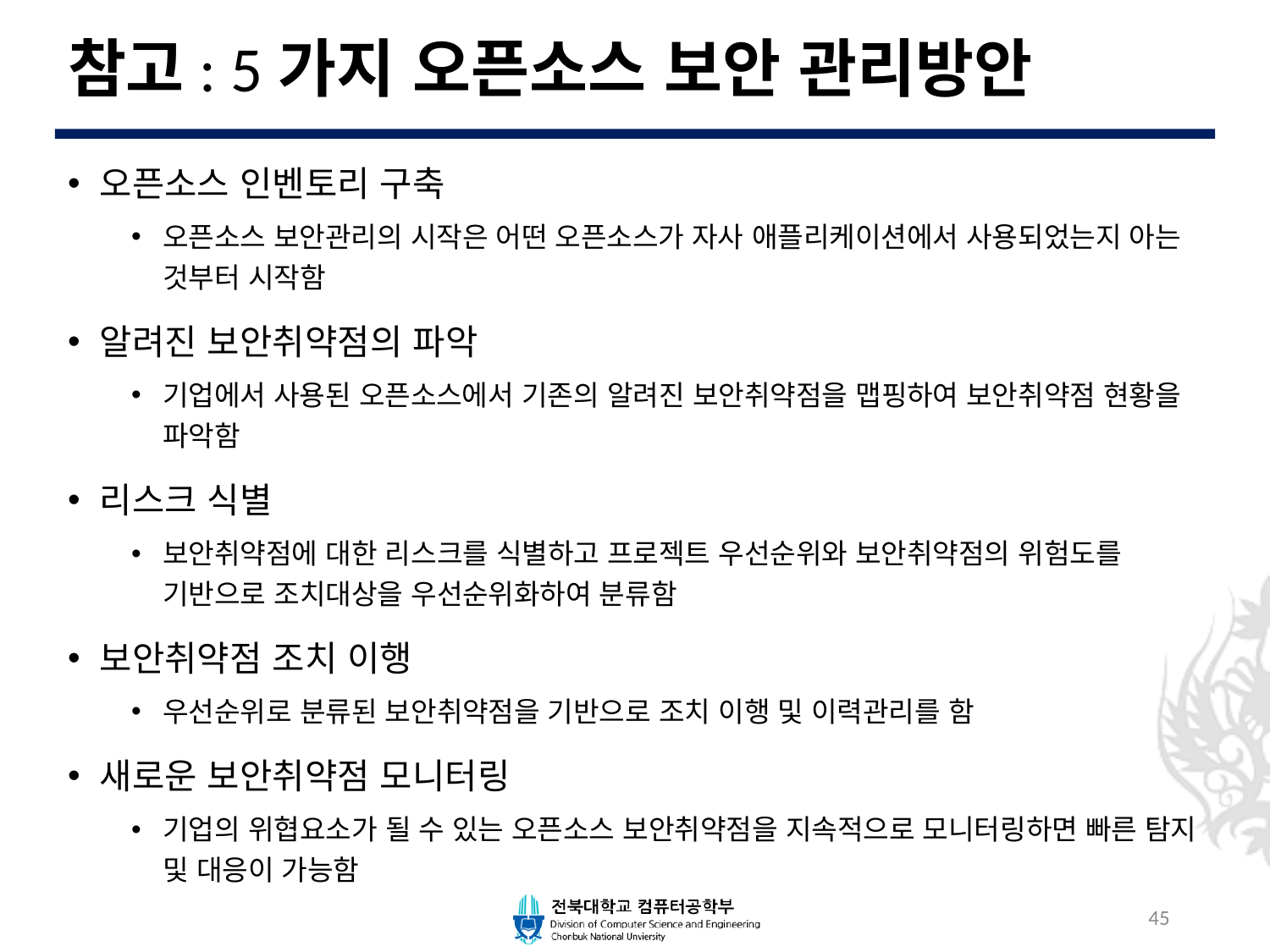

# 참고: 5가지 오픈소스 보안 관리방안
오픈소스 인벤토리 구축
오픈소스 보안관리의 시작은 어떤 오픈소스가 자사 애플리케이션에서 사용되었는지 아는 것부터 시작함
알려진 보안취약점의 파악
기업에서 사용된 오픈소스에서 기존의 알려진 보안취약점을 맵핑하여 보안취약점 현황을 파악함
리스크 식별
보안취약점에 대한 리스크를 식별하고 프로젝트 우선순위와 보안취약점의 위험도를 기반으로 조치대상을 우선순위화하여 분류함
보안취약점 조치 이행
우선순위로 분류된 보안취약점을 기반으로 조치 이행 및 이력관리를 함
새로운 보안취약점 모니터링
기업의 위협요소가 될 수 있는 오픈소스 보안취약점을 지속적으로 모니터링하면 빠른 탐지 및 대응이 가능함
45